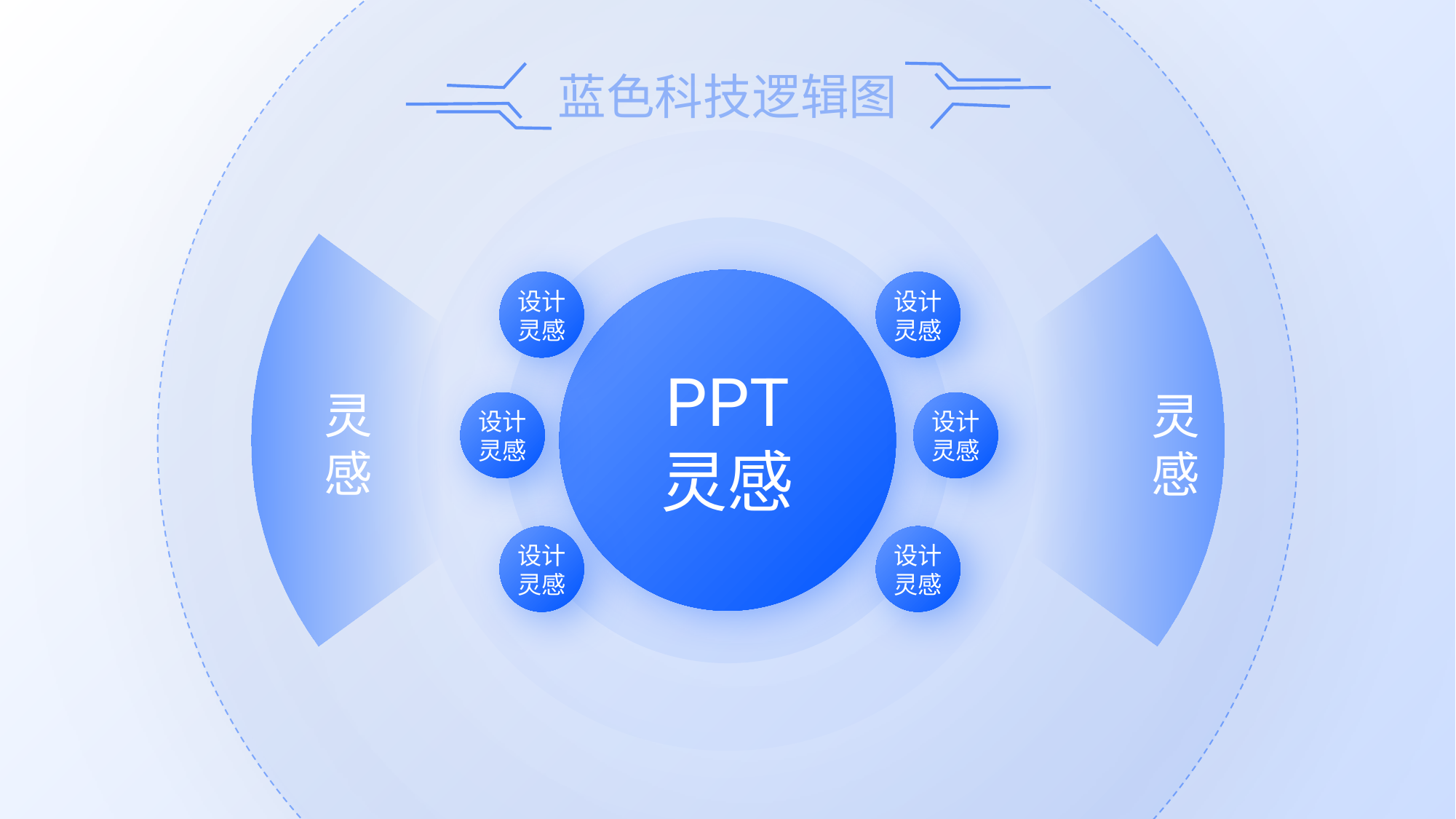

设计
灵感
设计
灵感
PPT
灵感
灵感
灵感

设计
灵感
设计
灵感

设计
灵感
设计
灵感